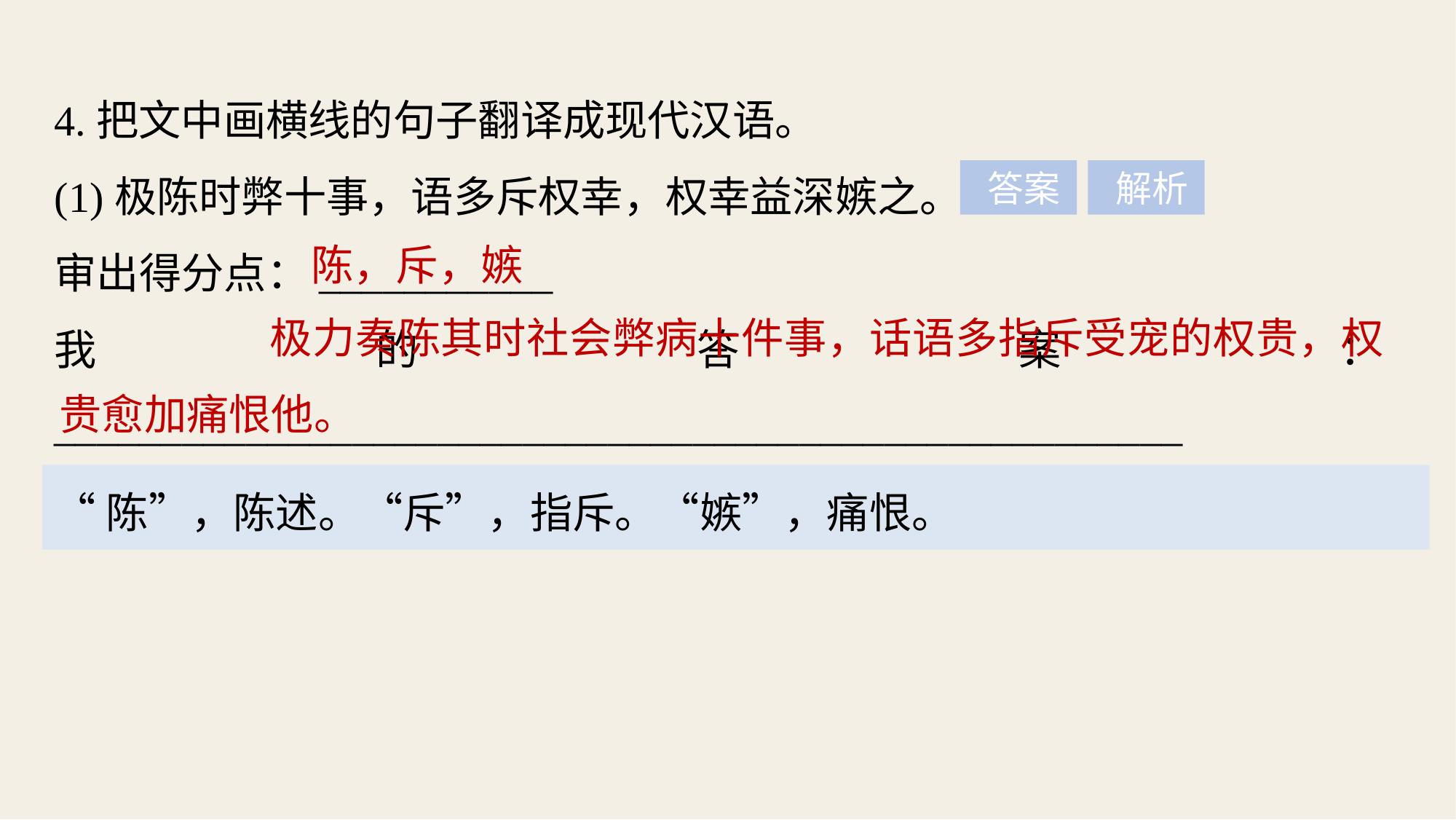

4.把文中画横线的句子翻译成现代汉语。
(1)极陈时弊十事，语多斥权幸，权幸益深嫉之。
审出得分点：___________
我的答案：_____________________________________________________
______________
 答案
 解析
陈，斥，嫉
                    极力奏陈其时社会弊病十件事，话语多指斥受宠的权贵，权贵愈加痛恨他。
“陈”，陈述。“斥”，指斥。“嫉”，痛恨。